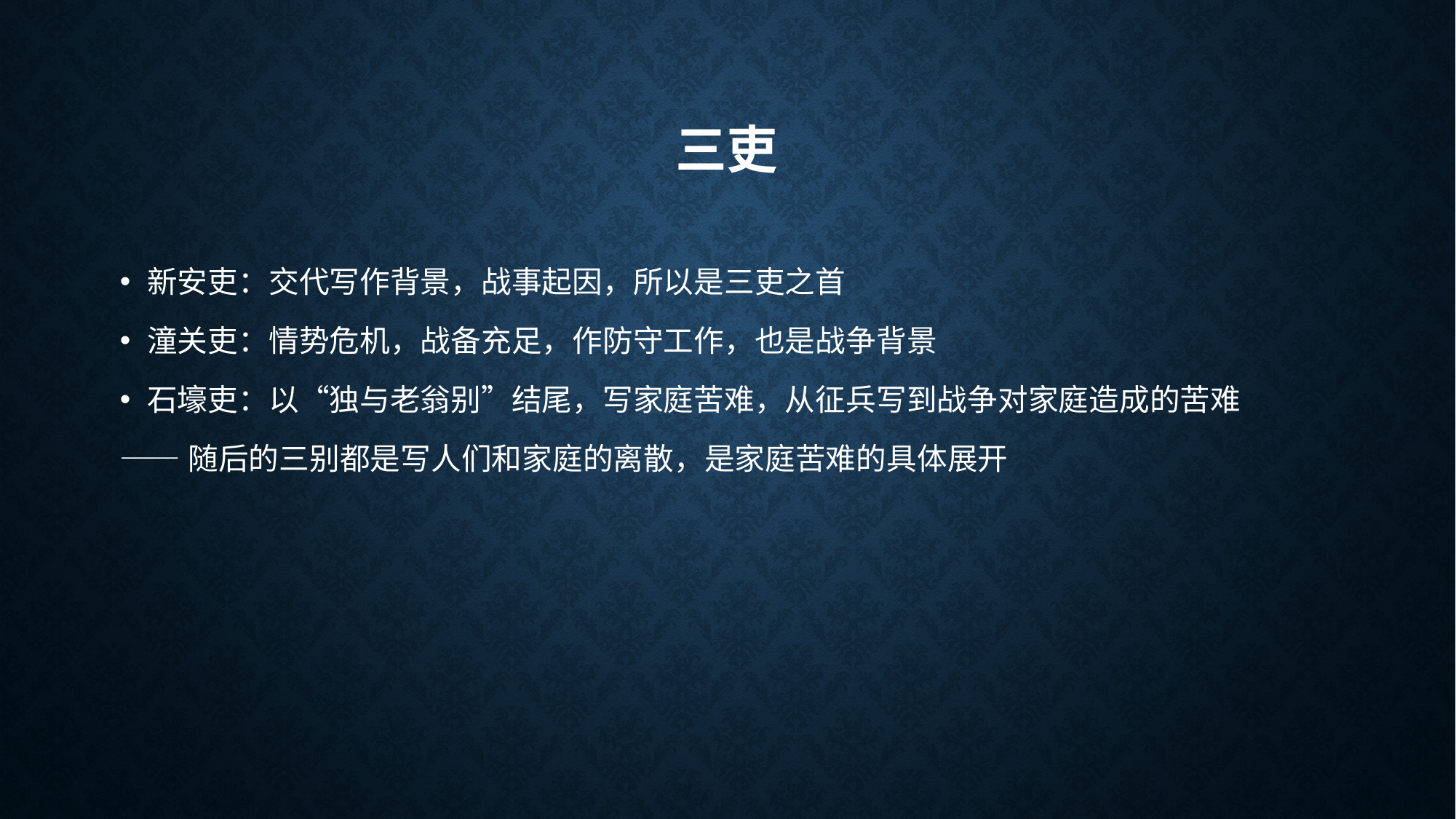

# 三吏
新安吏：交代写作背景，战事起因，所以是三吏之首
潼关吏：情势危机，战备充足，作防守工作，也是战争背景
石壕吏：以“独与老翁别”结尾，写家庭苦难，从征兵写到战争对家庭造成的苦难
——随后的三别都是写人们和家庭的离散，是家庭苦难的具体展开